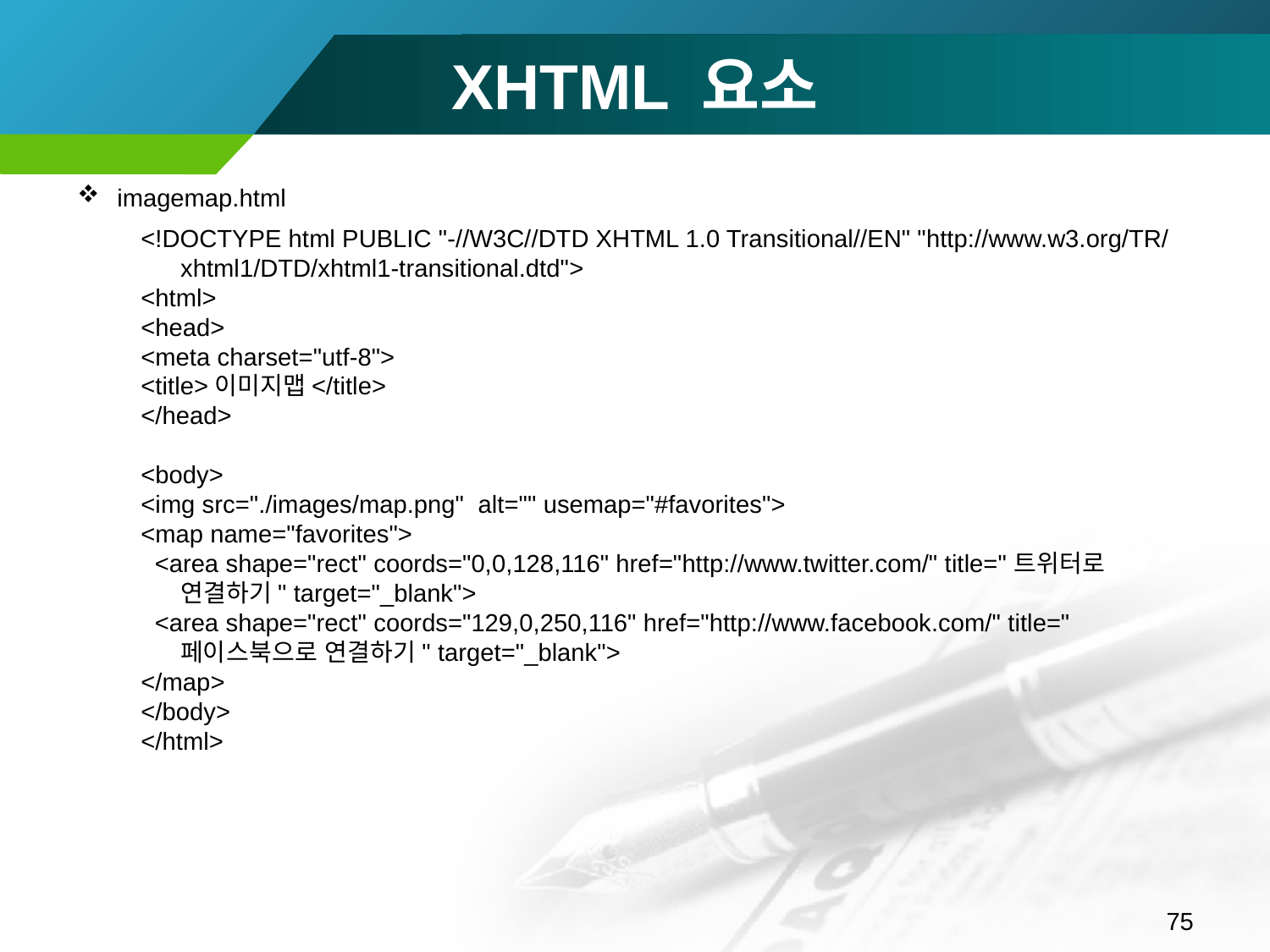

XHTML 요소
imagemap.html
<!DOCTYPE html PUBLIC "-//W3C//DTD XHTML 1.0 Transitional//EN" "http://www.w3.org/TR/xhtml1/DTD/xhtml1-transitional.dtd">
<html>
<head>
<meta charset="utf-8">
<title>이미지맵</title>
</head>

<body>
<img src="./images/map.png"  alt="" usemap="#favorites">
<map name="favorites">
  <area shape="rect" coords="0,0,128,116" href="http://www.twitter.com/" title="트위터로 연결하기" target="_blank">
  <area shape="rect" coords="129,0,250,116" href="http://www.facebook.com/" title="페이스북으로 연결하기" target="_blank">
</map>
</body>
</html>
75